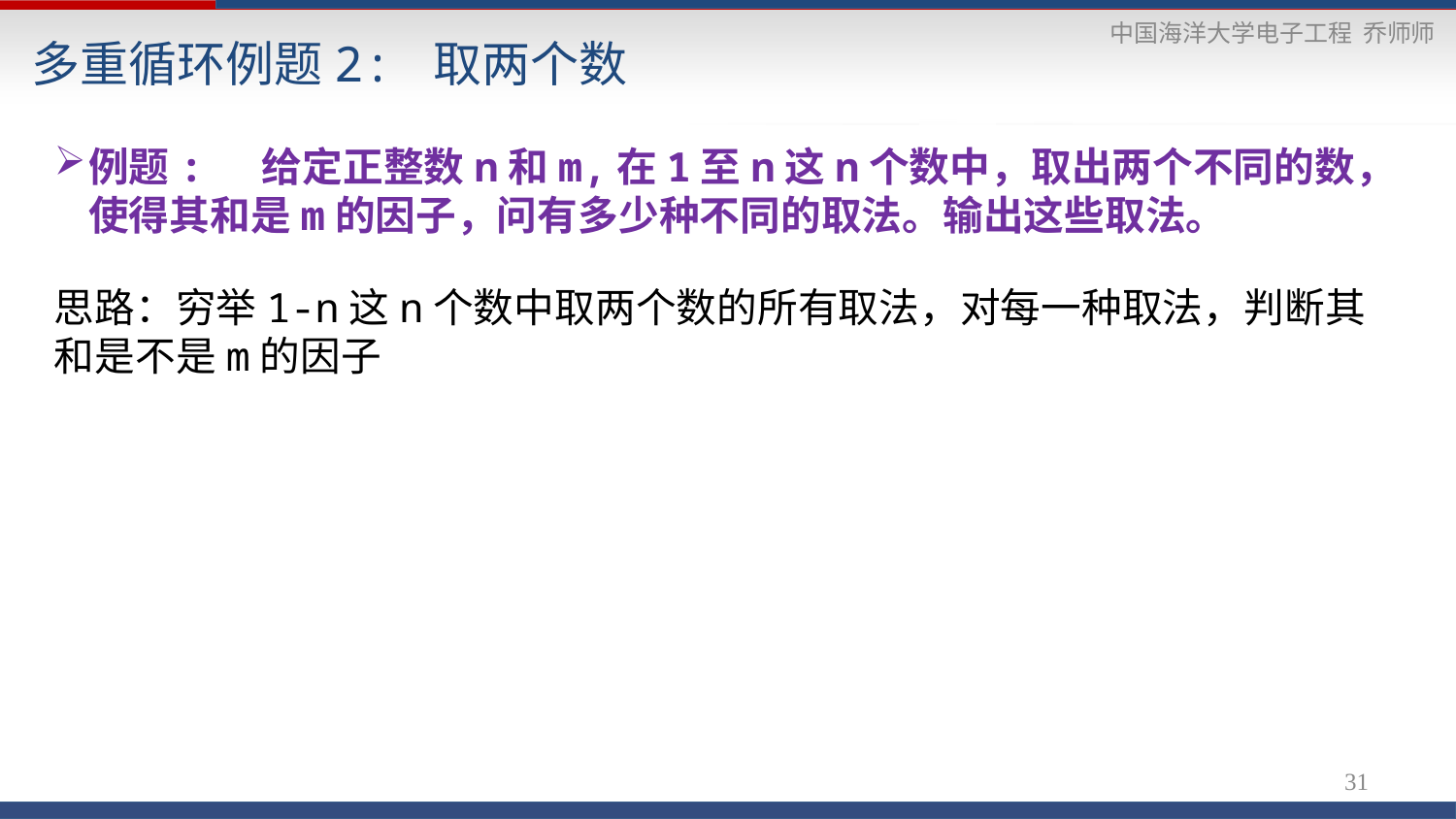

# 多重循环例题2: 取两个数
例题:  给定正整数n和m,在1至n这n个数中，取出两个不同的数，使得其和是m的因子，问有多少种不同的取法。输出这些取法。

思路：穷举1-n这n个数中取两个数的所有取法，对每一种取法，判断其和是不是m的因子

31